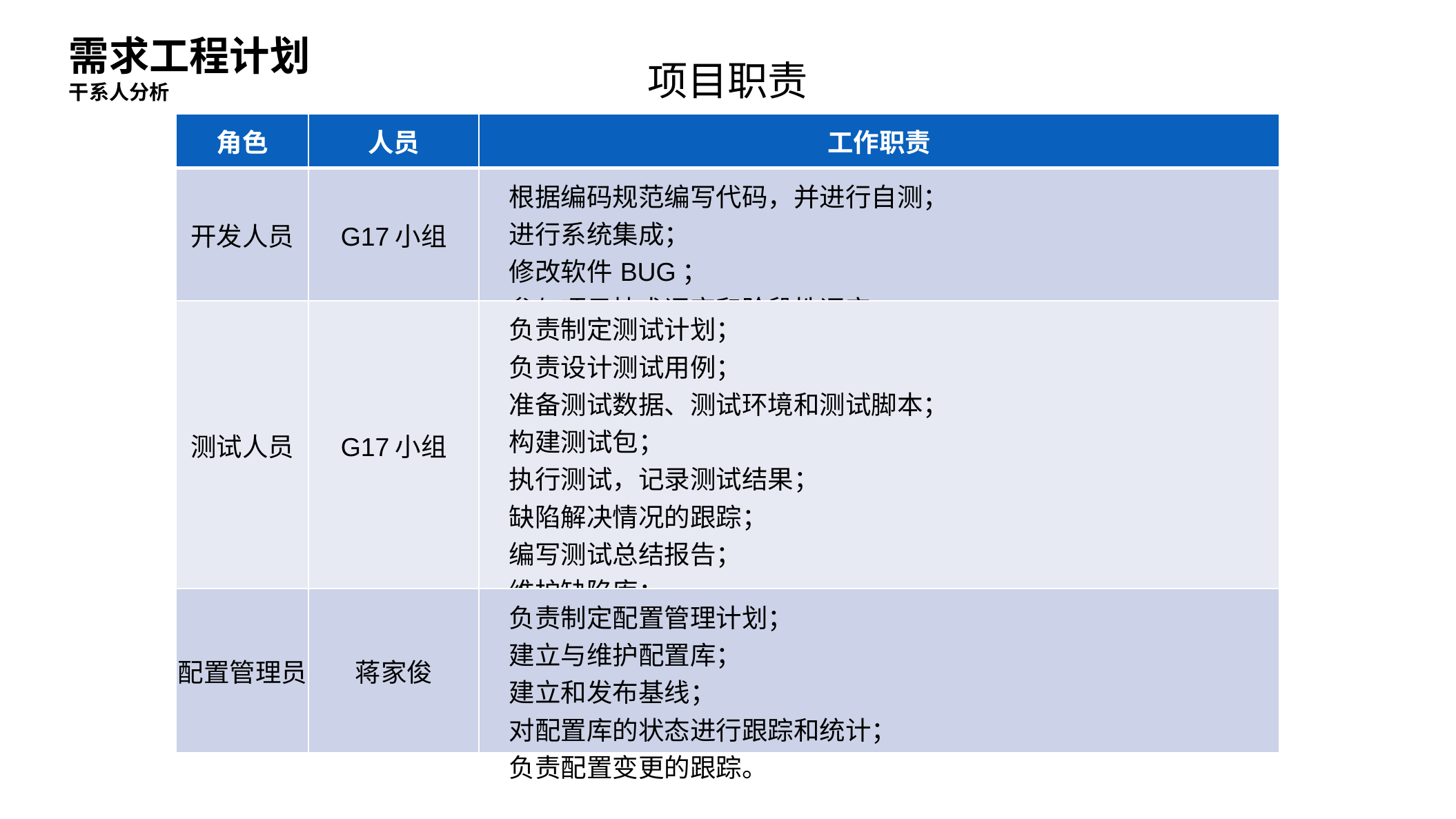

需求工程计划
项目职责
干系人分析
| 角色 | 人员 | 工作职责 |
| --- | --- | --- |
| 开发人员 | G17小组 | 根据编码规范编写代码，并进行自测； 进行系统集成； 修改软件BUG； 参与项目技术评审和阶段性评审。 |
| 测试人员 | G17小组 | 负责制定测试计划； 负责设计测试用例； 准备测试数据、测试环境和测试脚本； 构建测试包； 执行测试，记录测试结果； 缺陷解决情况的跟踪； 编写测试总结报告； 维护缺陷库； 参与项目技术评审和阶段性评审。 |
| 配置管理员 | 蒋家俊 | 负责制定配置管理计划； 建立与维护配置库； 建立和发布基线； 对配置库的状态进行跟踪和统计； 负责配置变更的跟踪。 |